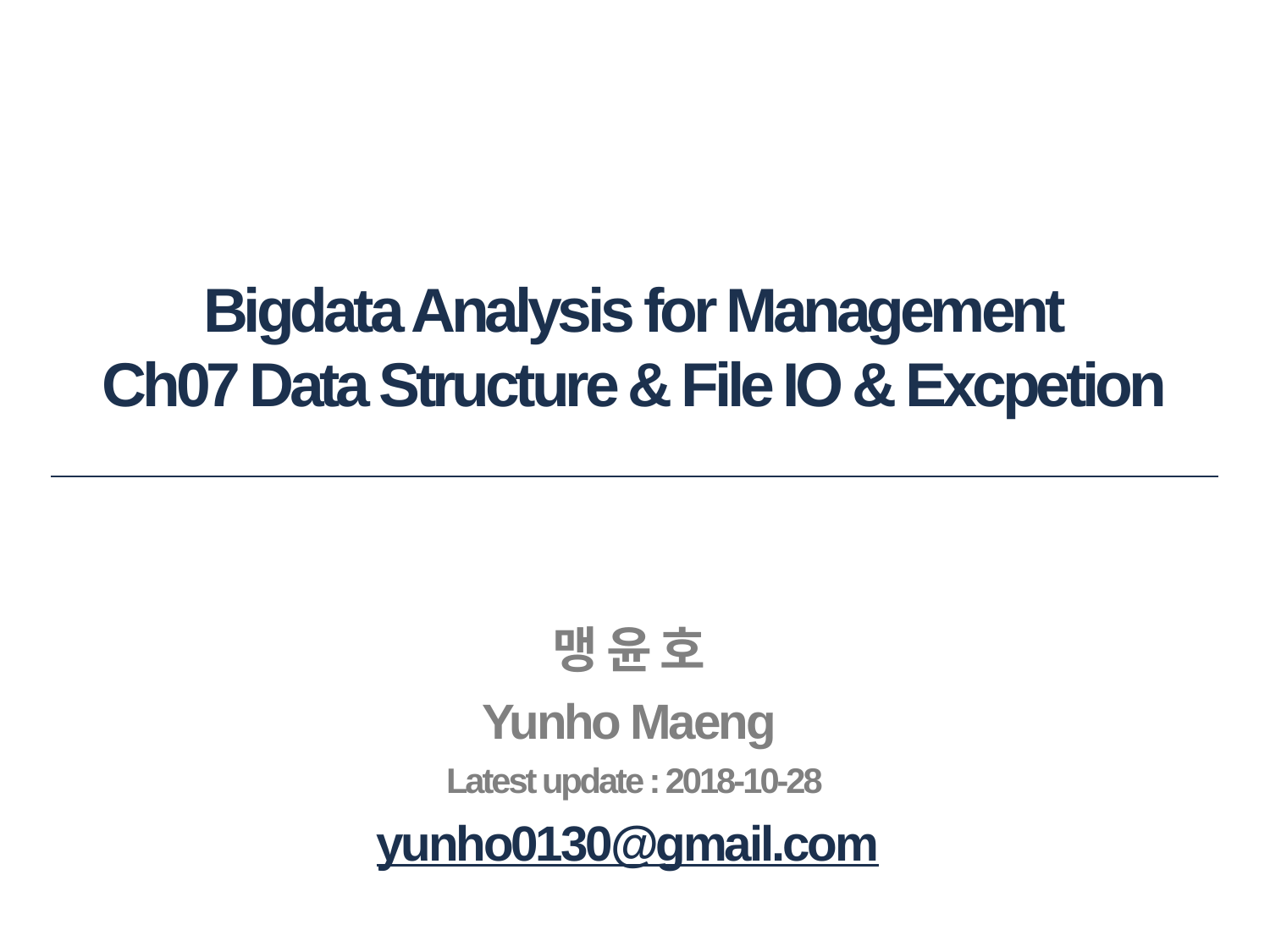

# Bigdata Analysis for Management Ch07 Data Structure & File IO & Excpetion

맹 윤 호
Yunho Maeng
Latest update : 2018-10-28
yunho0130@gmail.com